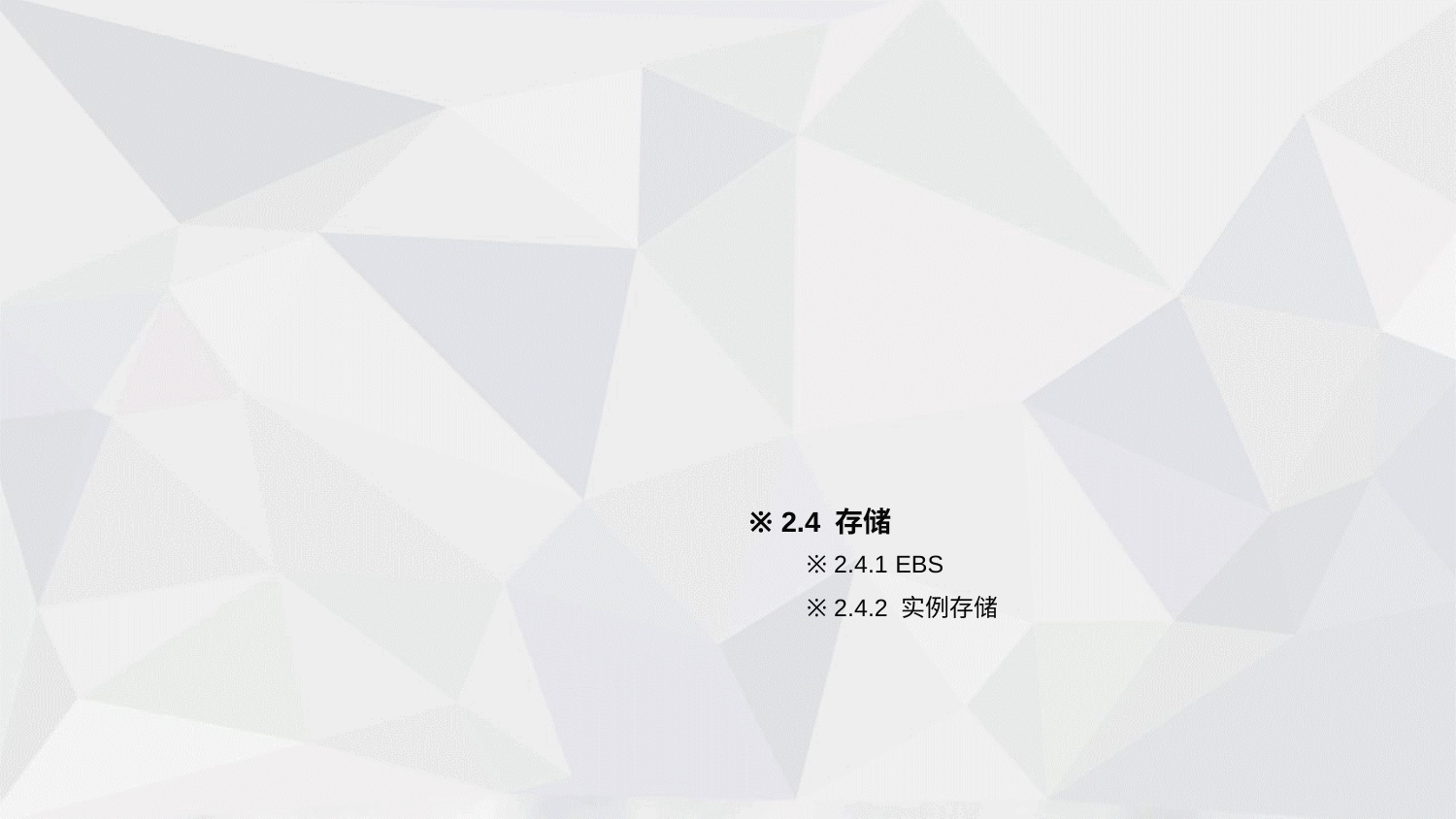

※ 2.4 存储
※ 2.4.1 EBS
※ 2.4.2 实例存储